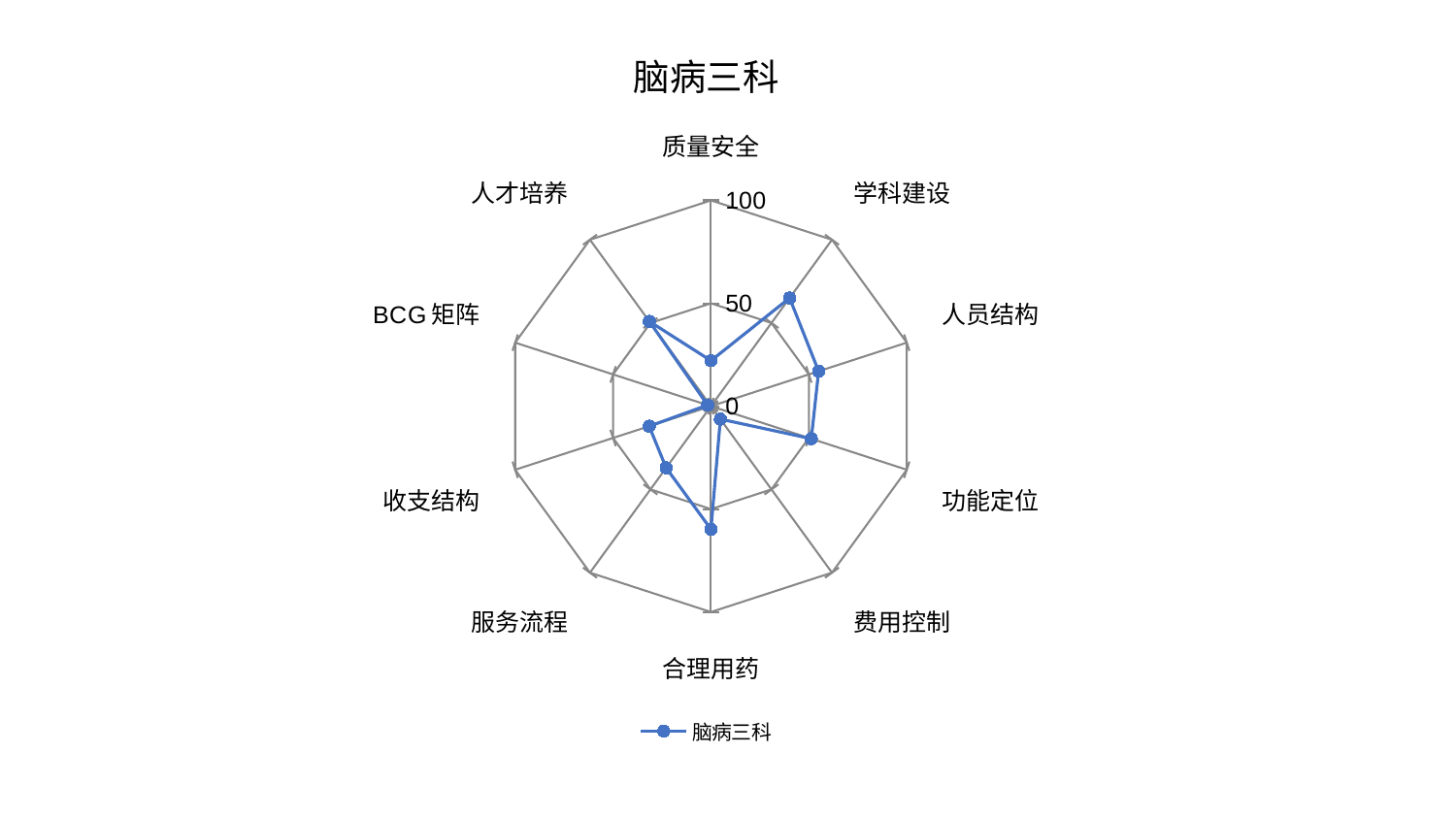

### Chart: 脑病三科

| Category | 脑病三科 |
|---|---|
| 质量安全 | 22.113240625579607 |
| 学科建设 | 64.98582196038161 |
| 人员结构 | 54.99095224435422 |
| 功能定位 | 51.229343234120435 |
| 费用控制 | 7.798376880099382 |
| 合理用药 | 59.80450789824049 |
| 服务流程 | 37.03877025862594 |
| 收支结构 | 31.566020407615955 |
| BCG矩阵 | 1.7225896082035426 |
| 人才培养 | 50.94457743126993 |
138